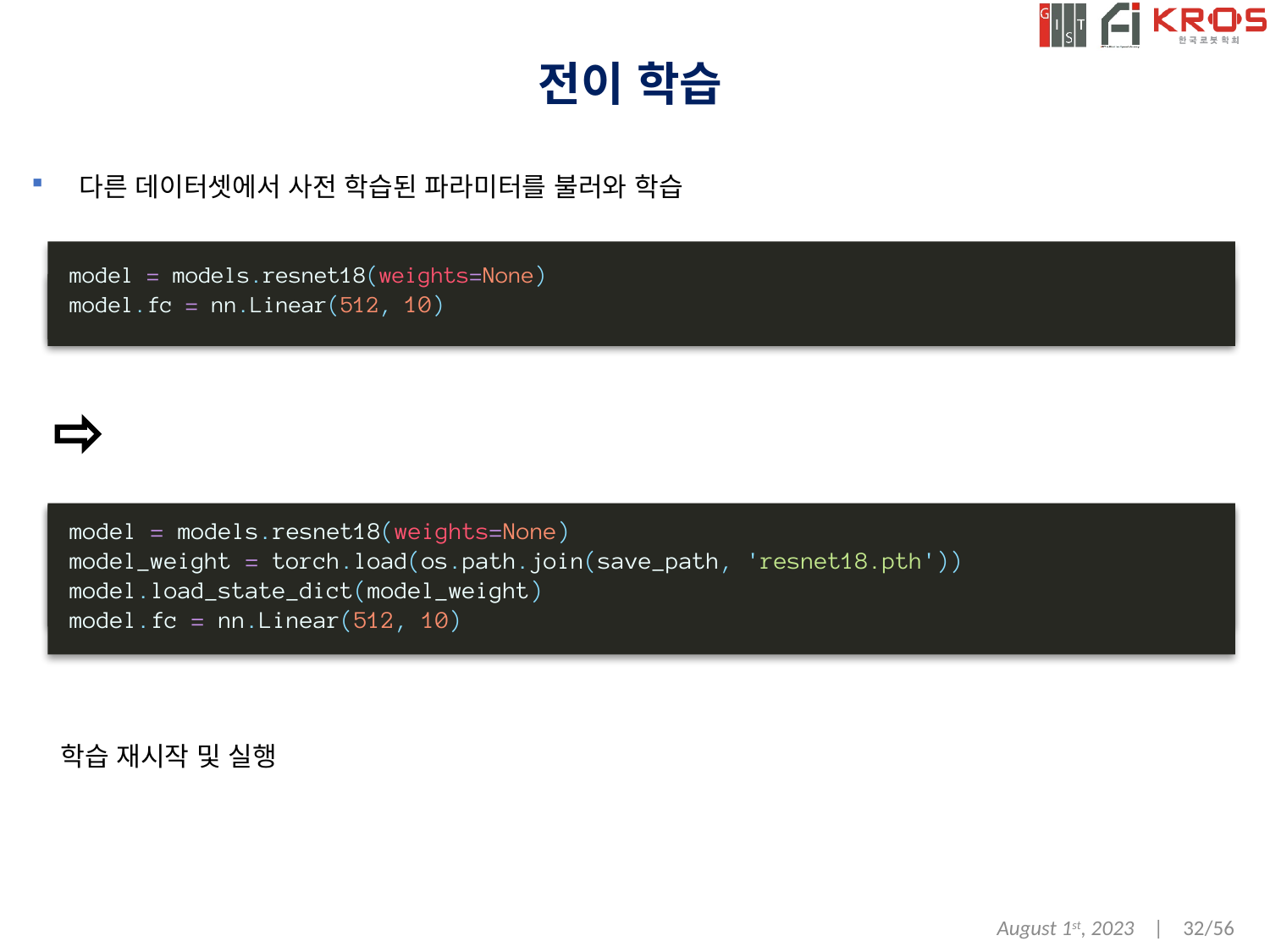

# 전이 학습
다른 데이터셋에서 사전 학습된 파라미터를 불러와 학습

model = models.resnet18(weights=None)
model.fc = nn.Linear(512, 10)

model = ConvNet()

model = models.resnet18(weights=None)
model_weight = torch.load(os.path.join(save_path, 'resnet18.pth'))
model.load_state_dict(model_weight)
model.fc = nn.Linear(512, 10)
model = models.resnet18(weights=None)
num_classes = 10
model.fc = nn.Linear(512, num_classes)
학습 재시작 및 실행
August 1st, 2023    |    32/56